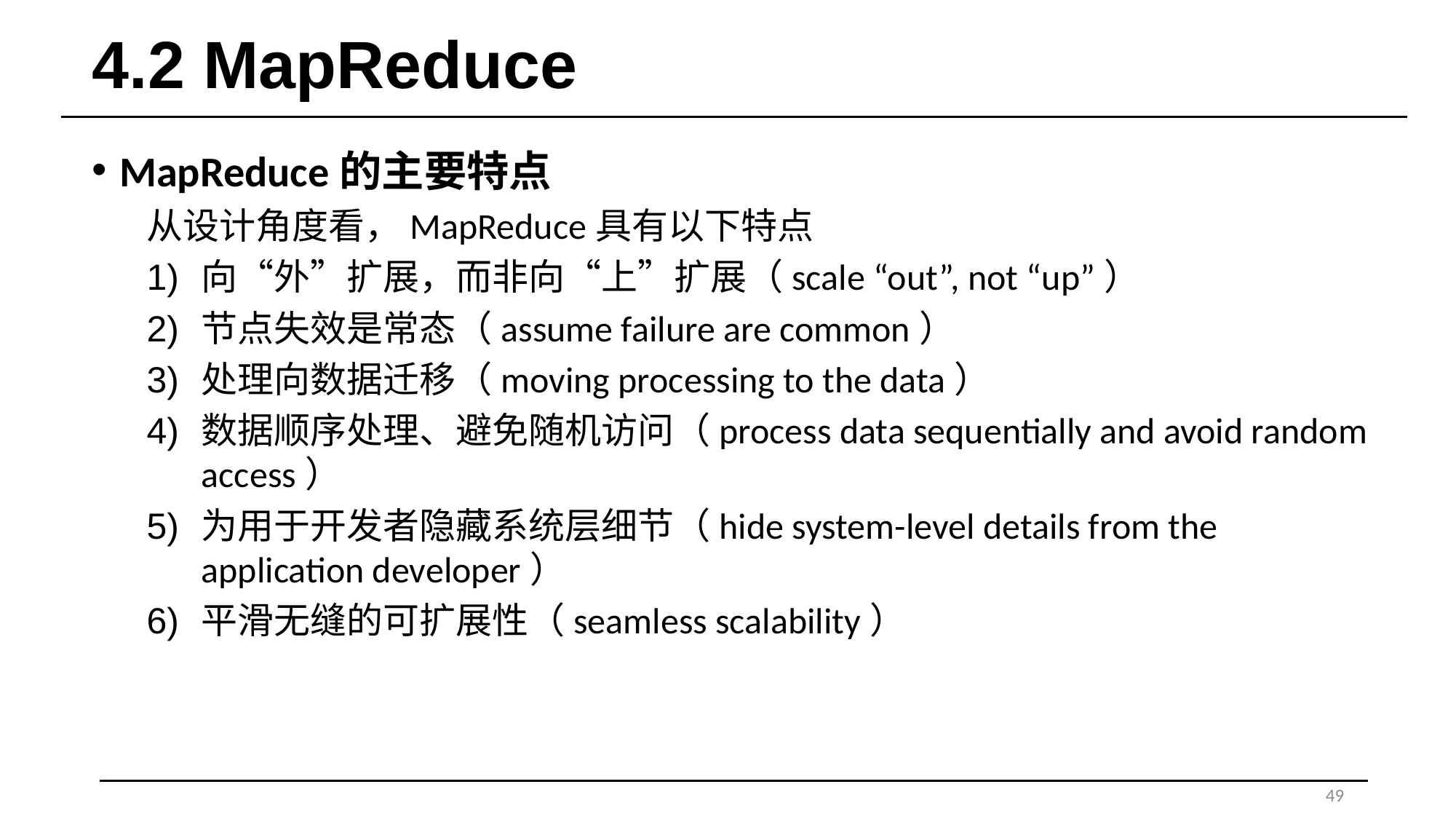

# 4.2 MapReduce
MapReduce的主要特点
从设计角度看，MapReduce具有以下特点
向“外”扩展，而非向“上”扩展（scale “out”, not “up”）
节点失效是常态（assume failure are common）
处理向数据迁移（moving processing to the data）
数据顺序处理、避免随机访问（process data sequentially and avoid random access）
为用于开发者隐藏系统层细节（hide system-level details from the application developer）
平滑无缝的可扩展性（seamless scalability）
49